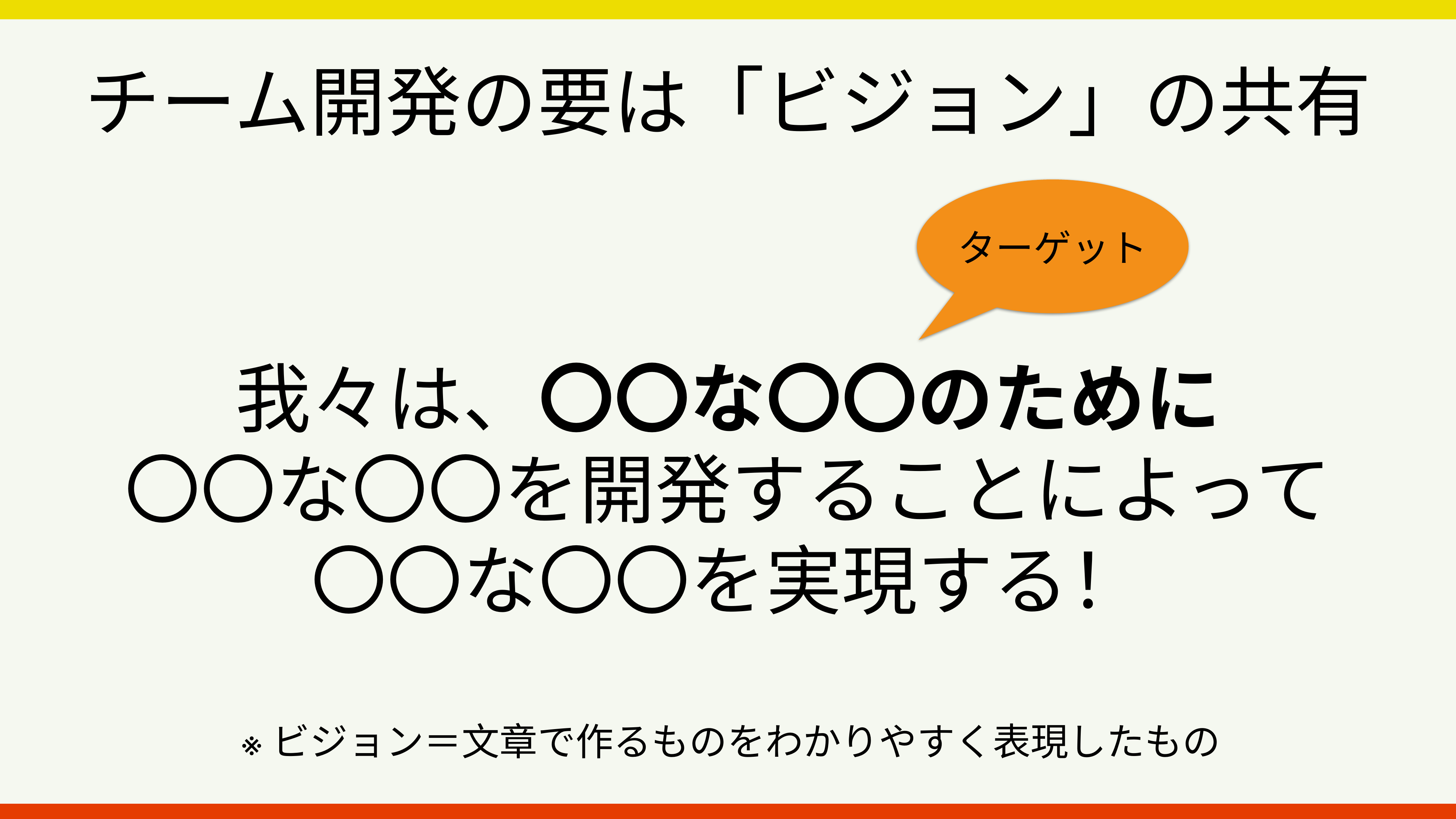

チーム開発の要は「ビジョン」の共有

ターゲット
我々は、〇〇な〇〇のために
〇〇な〇〇を開発することによって
〇〇な〇〇を実現する！
※ビジョン＝文章で作るものをわかりやすく表現したもの